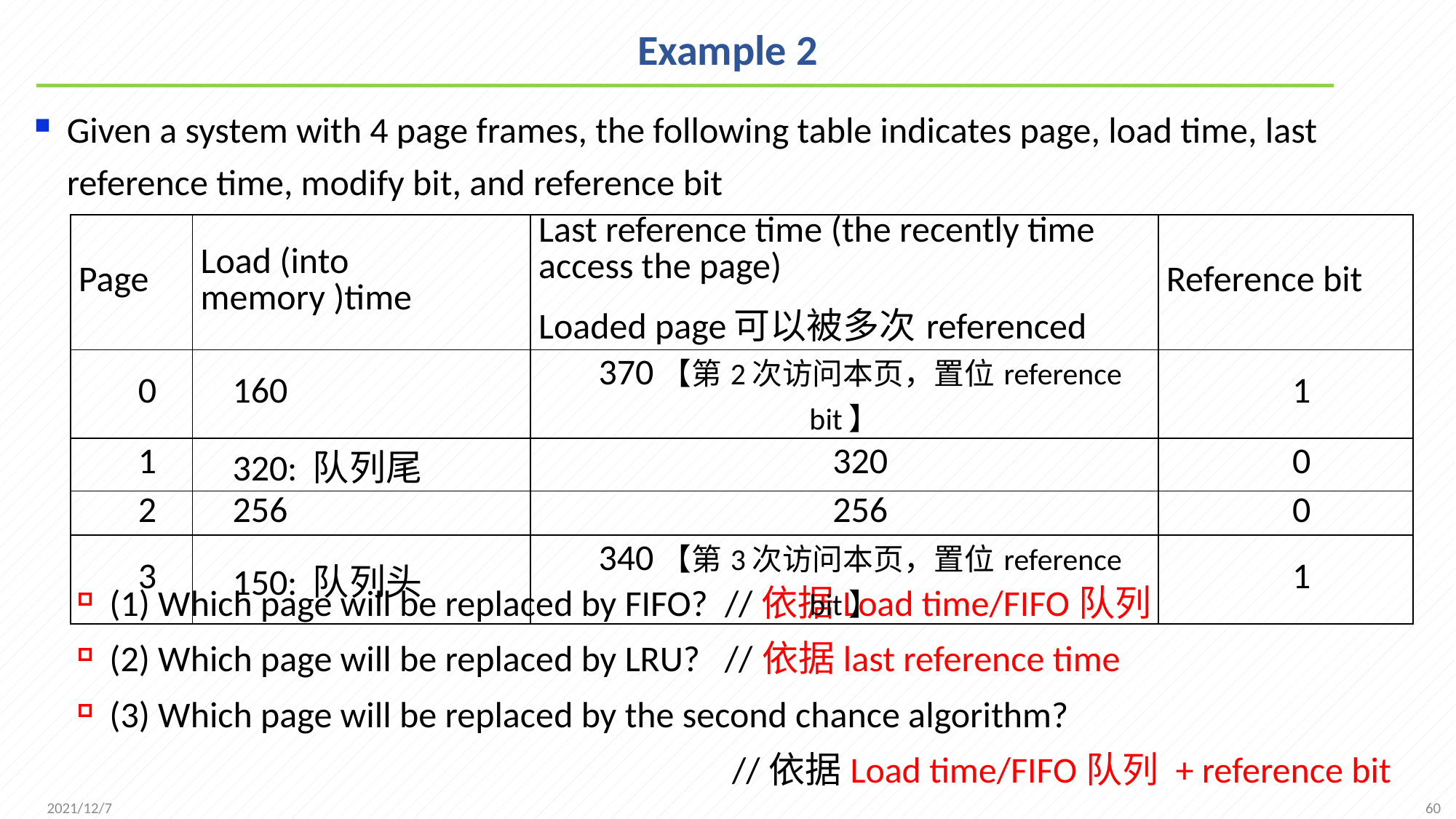

# Example 2
Given a system with 4 page frames, the following table indicates page, load time, last reference time, modify bit, and reference bit

(1) Which page will be replaced by FIFO?  //依据Load time/FIFO队列
(2) Which page will be replaced by LRU?   //依据last reference time
(3) Which page will be replaced by the second chance algorithm?
                                                                                //依据Load time/FIFO队列 + reference bit
| Page | Load (into memory )time | Last reference time (the recently time access the page) Loaded page可以被多次referenced | Reference bit |
| --- | --- | --- | --- |
| 0 | 160 | 370【第2次访问本页，置位reference bit】 | 1 |
| 1 | 320: 队列尾 | 320 | 0 |
| 2 | 256 | 256 | 0 |
| 3 | 150: 队列头 | 340【第3次访问本页，置位reference bit】 | 1 |
60
2021/12/7